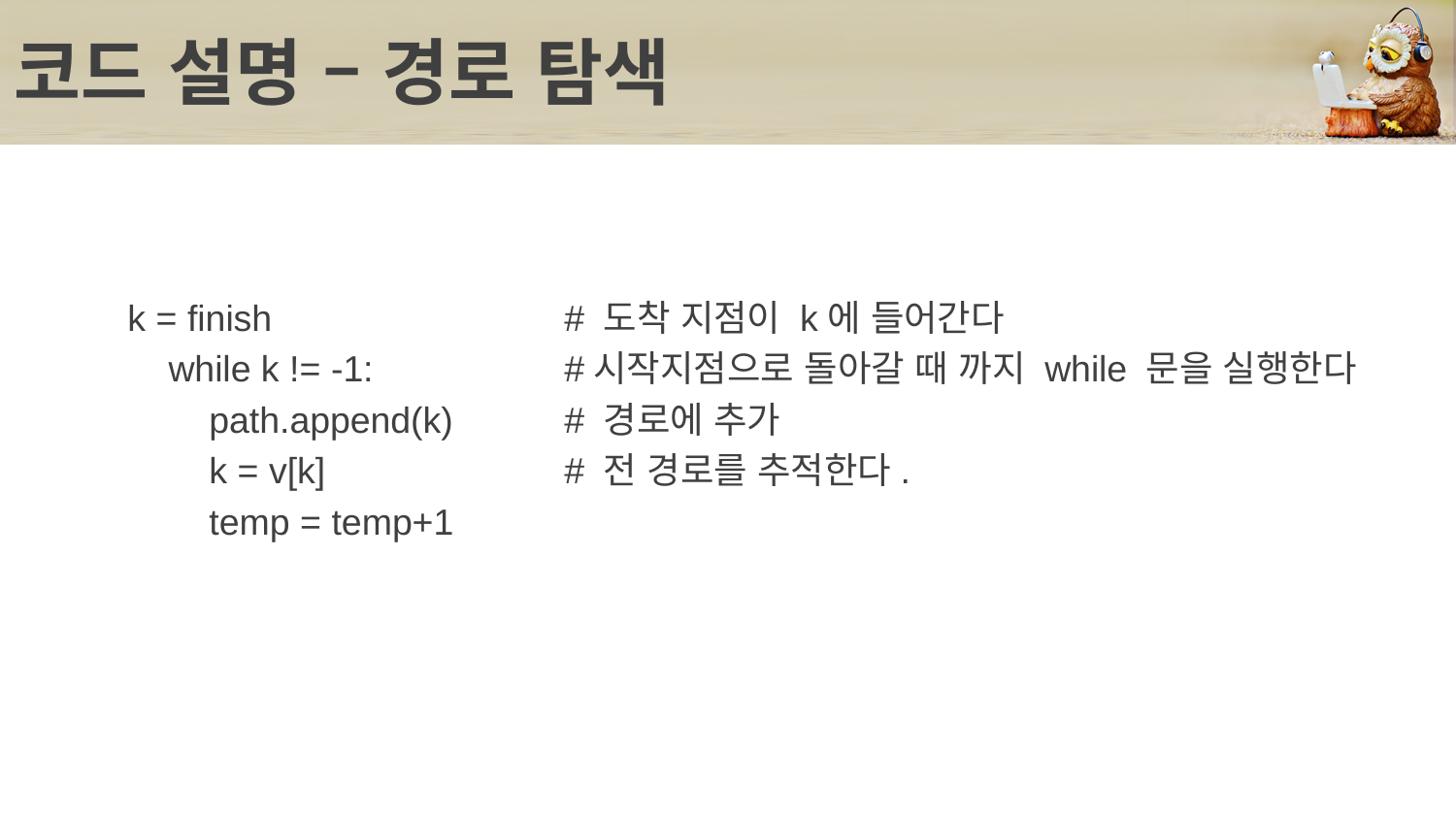

# 코드 설명 – 경로 탐색

k = finish 		# 도착 지점이 k에 들어간다
    while k != -1: 		#시작지점으로 돌아갈 때 까지 while 문을 실행한다
        path.append(k)  	# 경로에 추가
        k = v[k]   		# 전 경로를 추적한다.
        temp = temp+1